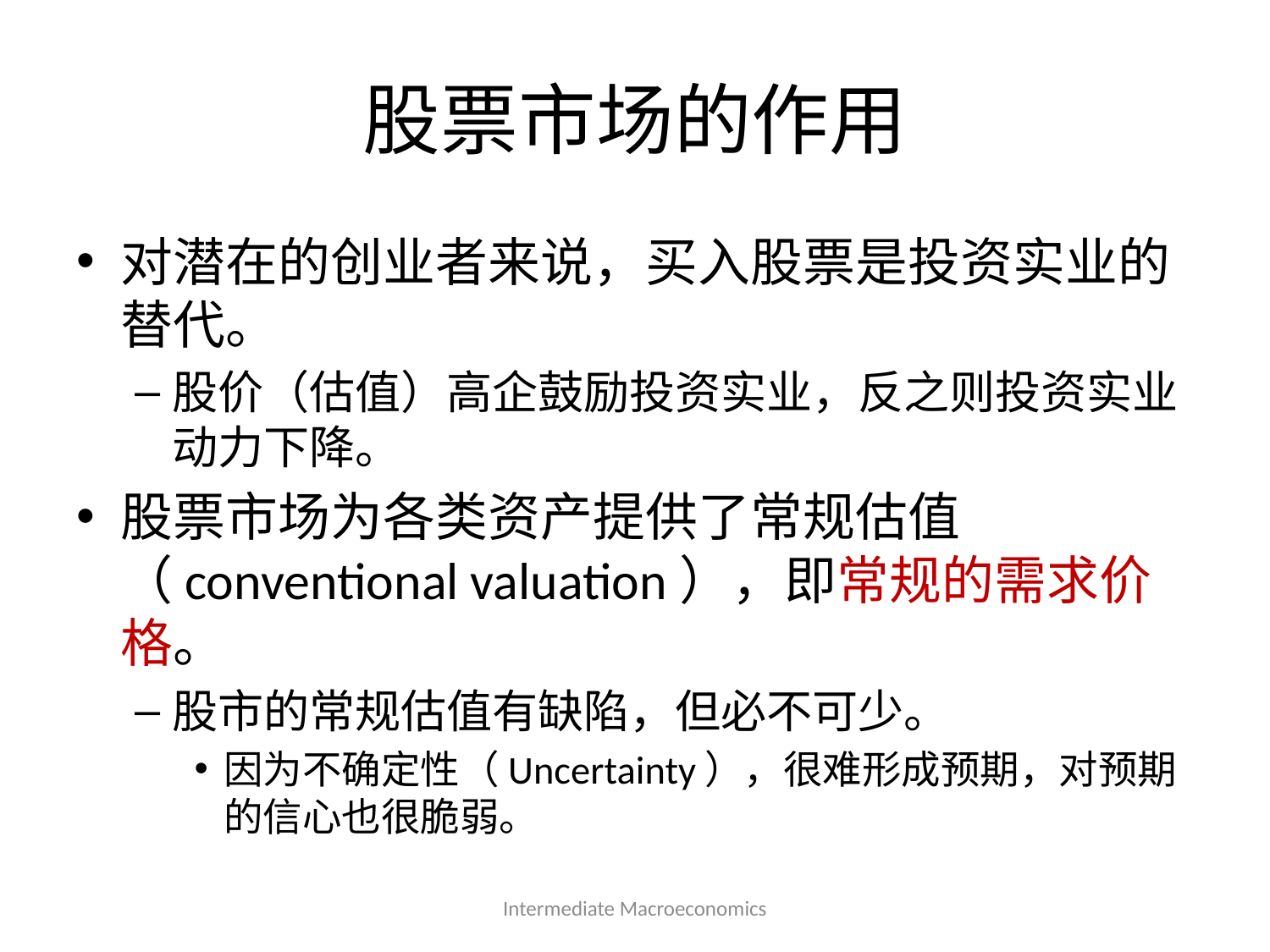

# 股票市场的作用
对潜在的创业者来说，买入股票是投资实业的替代。
股价（估值）高企鼓励投资实业，反之则投资实业动力下降。
股票市场为各类资产提供了常规估值（conventional valuation），即常规的需求价格。
股市的常规估值有缺陷，但必不可少。
因为不确定性（Uncertainty），很难形成预期，对预期的信心也很脆弱。
Intermediate Macroeconomics